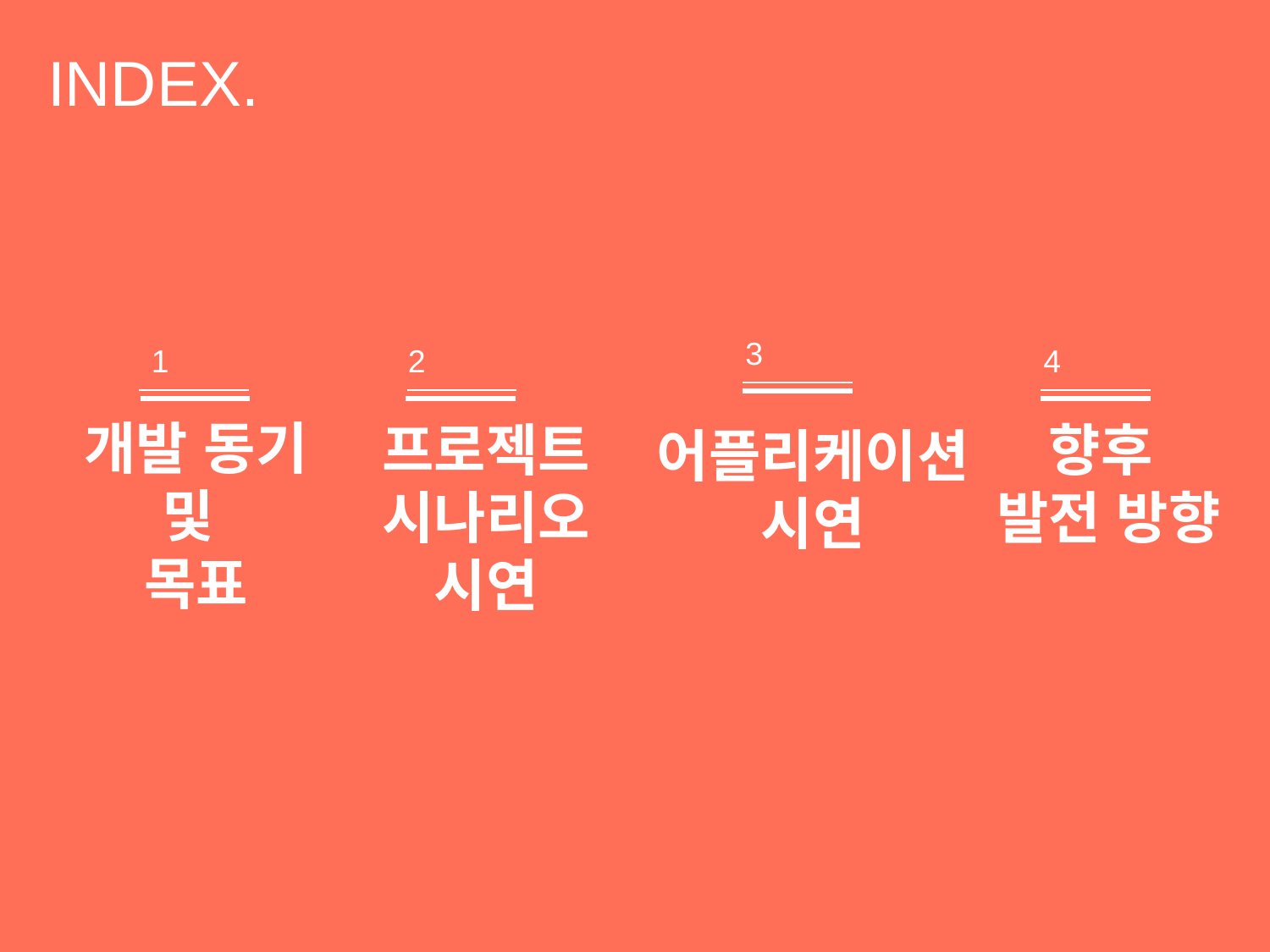

INDEX.
3
어플리케이션
시연
1
개발 동기
및
목표
2
프로젝트
시나리오
시연
4

향후
발전 방향